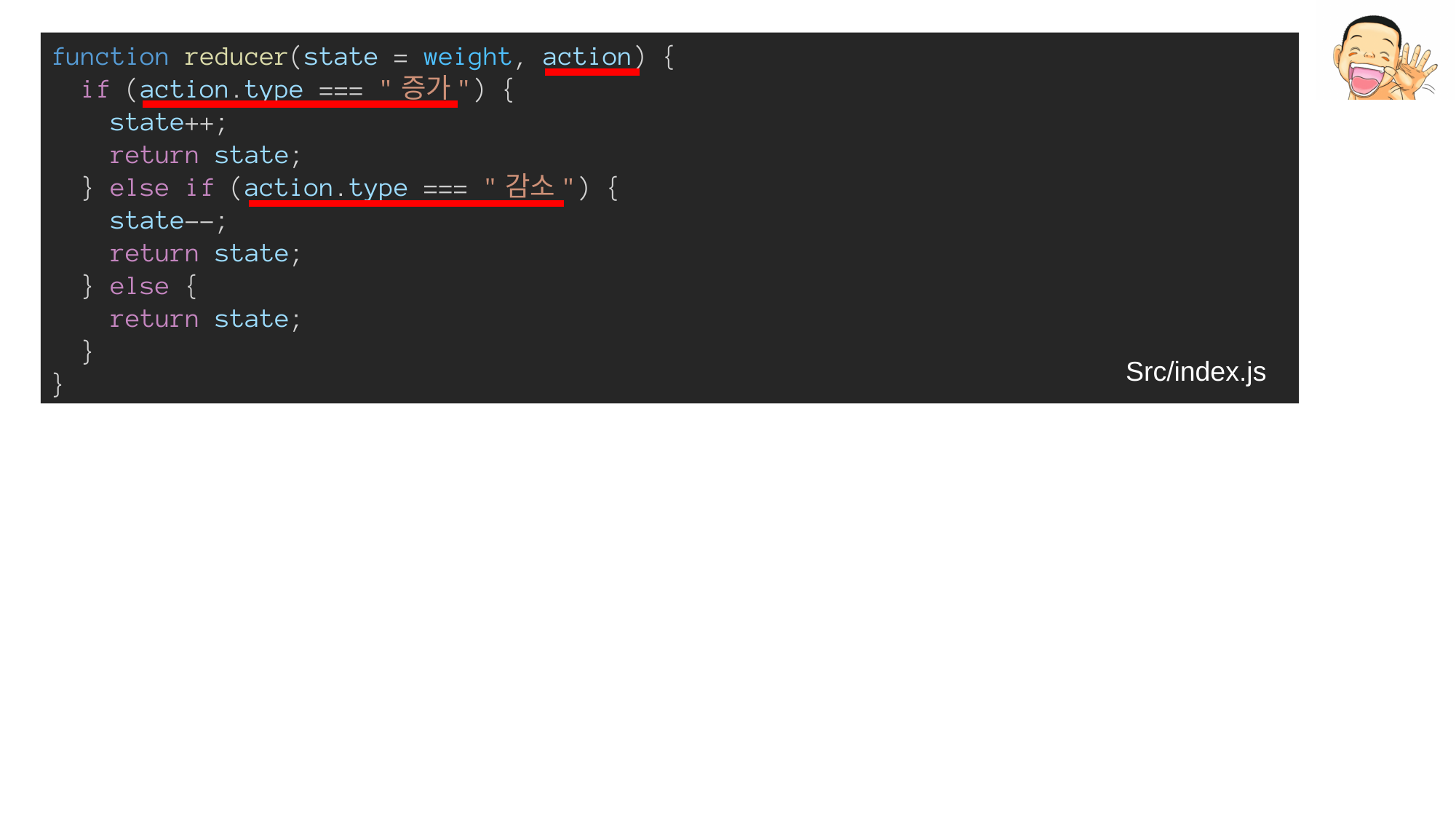

function reducer(state = weight, action) {
  if (action.type === "증가") {
    state++;
    return state;
  } else if (action.type === "감소") {
    state--;
    return state;
  } else {
    return state;
  }
}
Src/index.js